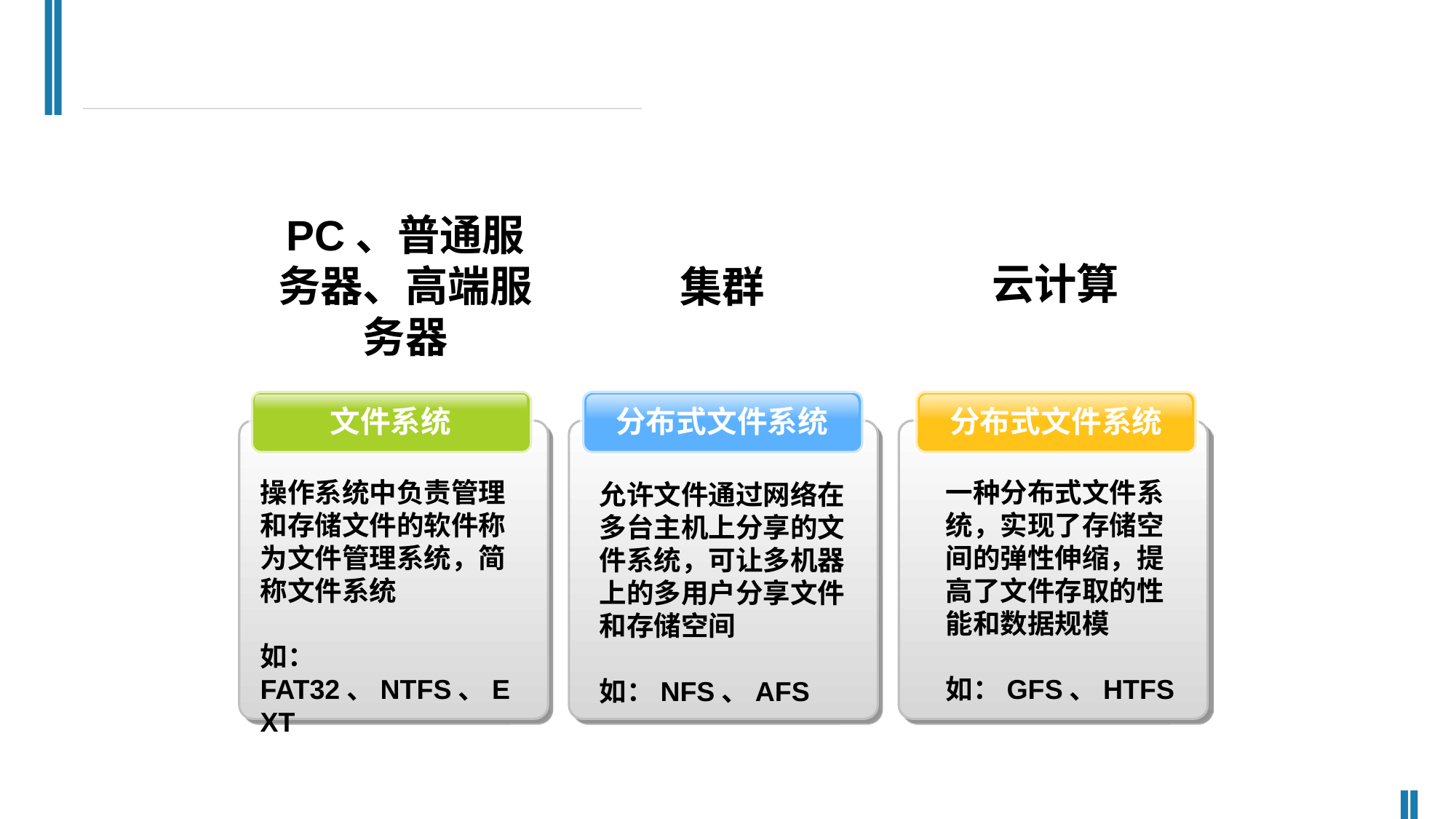

PC、普通服务器、高端服务器
云计算
集群

文件系统
分布式文件系统
分布式文件系统

操作系统中负责管理和存储文件的软件称为文件管理系统，简称文件系统

如：FAT32、NTFS、EXT
一种分布式文件系统，实现了存储空间的弹性伸缩，提高了文件存取的性能和数据规模

如：GFS、HTFS
允许文件通过网络在多台主机上分享的文件系统，可让多机器上的多用户分享文件和存储空间

如：NFS、AFS